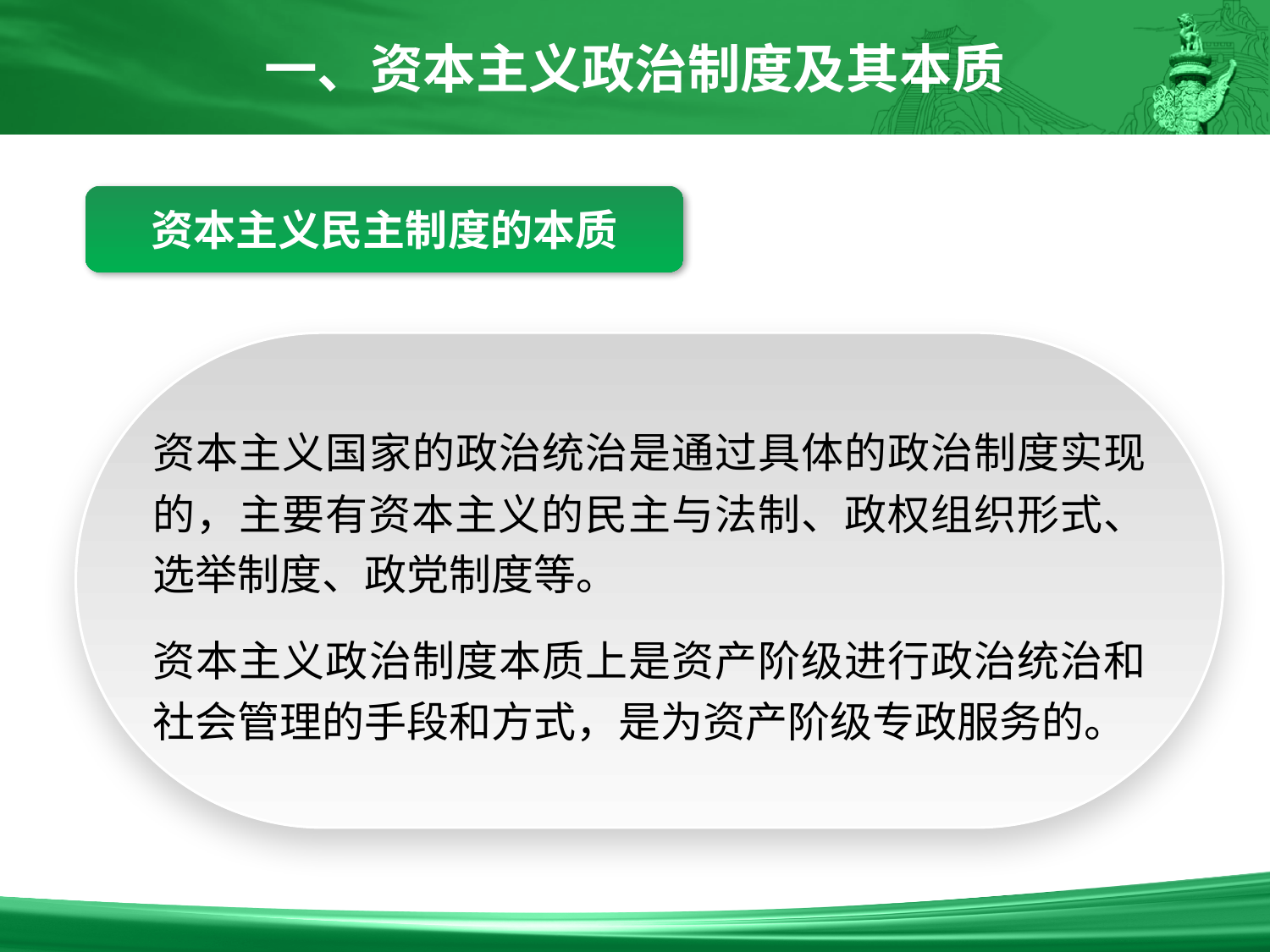

一、资本主义政治制度及其本质
资本主义民主制度的本质

资本主义国家的政治统治是通过具体的政治制度实现的，主要有资本主义的民主与法制、政权组织形式、选举制度、政党制度等。
资本主义政治制度本质上是资产阶级进行政治统治和社会管理的手段和方式，是为资产阶级专政服务的。